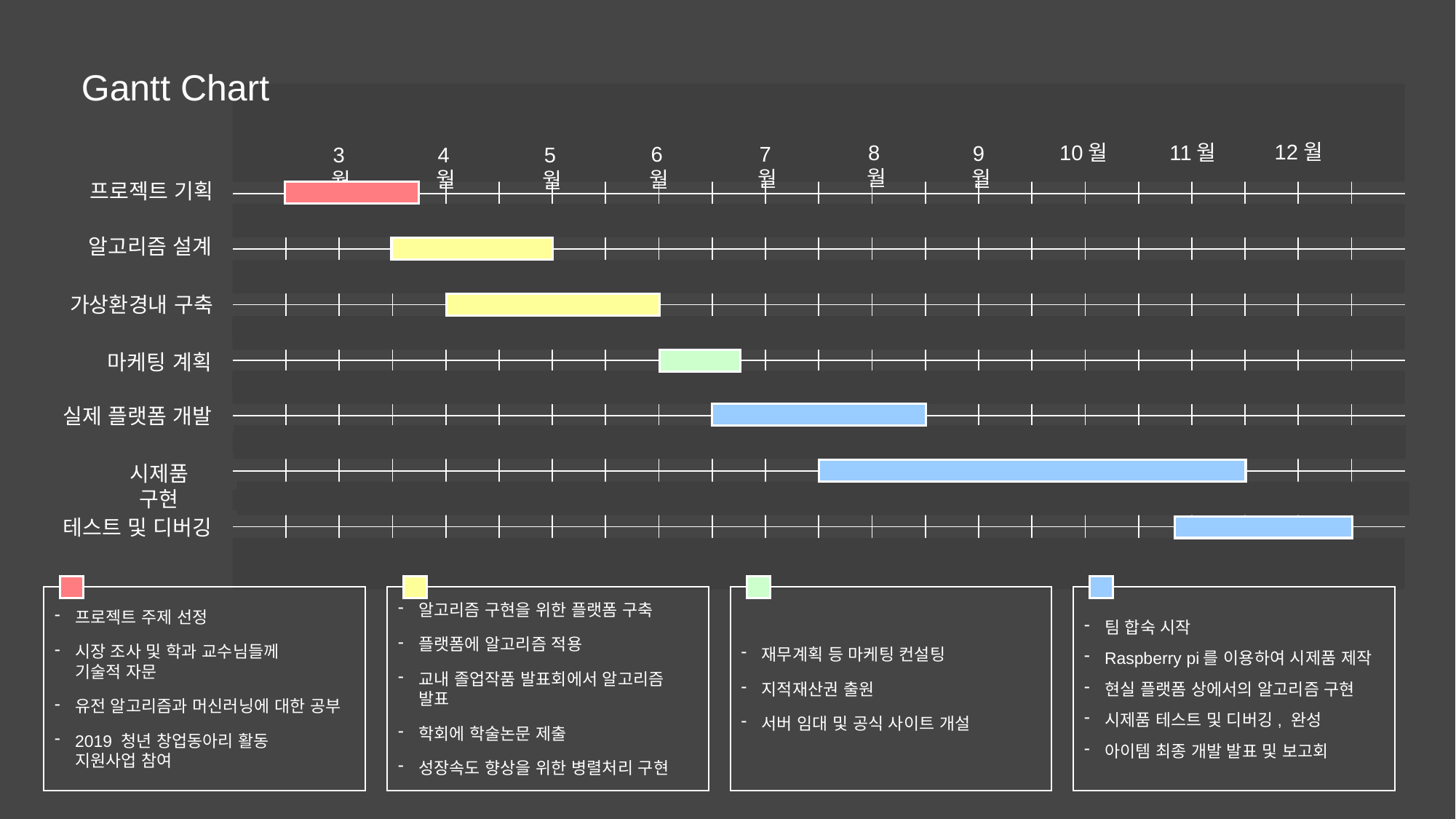

Gantt Chart

12월
8월
10월
11월
9월
7월
6월
4월
5월
3월
|  |  |  |  |  |  |  |  |  |  |  |  |  |  |  |  |  |  |  |  |  |  |
| --- | --- | --- | --- | --- | --- | --- | --- | --- | --- | --- | --- | --- | --- | --- | --- | --- | --- | --- | --- | --- | --- |
|  |  |  |  |  |  |  |  |  |  |  |  |  |  |  |  |  |  |  |  |  |  |
|  |  |  |  |  |  |  |  |  |  |  |  |  |  |  |  |  |  |  |  |  |  |
|  |  |  |  |  |  |  |  |  |  |  |  |  |  |  |  |  |  |  |  |  |  |
|  |  |  |  |  |  |  |  |  |  |  |  |  |  |  |  |  |  |  |  |  |  |
|  |  |  |  |  |  |  |  |  |  |  |  |  |  |  |  |  |  |  |  |  |  |
|  |  |  |  |  |  |  |  |  |  |  |  |  |  |  |  |  |  |  |  |  |  |
|  |  |  |  |  |  |  |  |  |  |  |  |  |  |  |  |  |  |  |  |  |  |
프로젝트 기획
알고리즘 설계
가상환경내 구축
마케팅 계획
실제 플랫폼 개발
시제품 구현
테스트 및 디버깅

프로젝트 주제 선정

시장 조사 및 학과 교수님들께                기술적 자문

유전 알고리즘과 머신러닝에 대한 공부

2019 청년 창업동아리 활동                  지원사업 참여

알고리즘 구현을 위한 플랫폼 구축

플랫폼에 알고리즘 적용

교내 졸업작품 발표회에서 알고리즘 발표

학회에 학술논문 제출

성장속도 향상을 위한 병렬처리 구현

재무계획 등 마케팅 컨설팅

지적재산권 출원

서버 임대 및 공식 사이트 개설

팀 합숙 시작

Raspberry pi를 이용하여 시제품 제작

현실 플랫폼 상에서의 알고리즘 구현

시제품 테스트 및 디버깅, 완성

아이템 최종 개발 발표 및 보고회